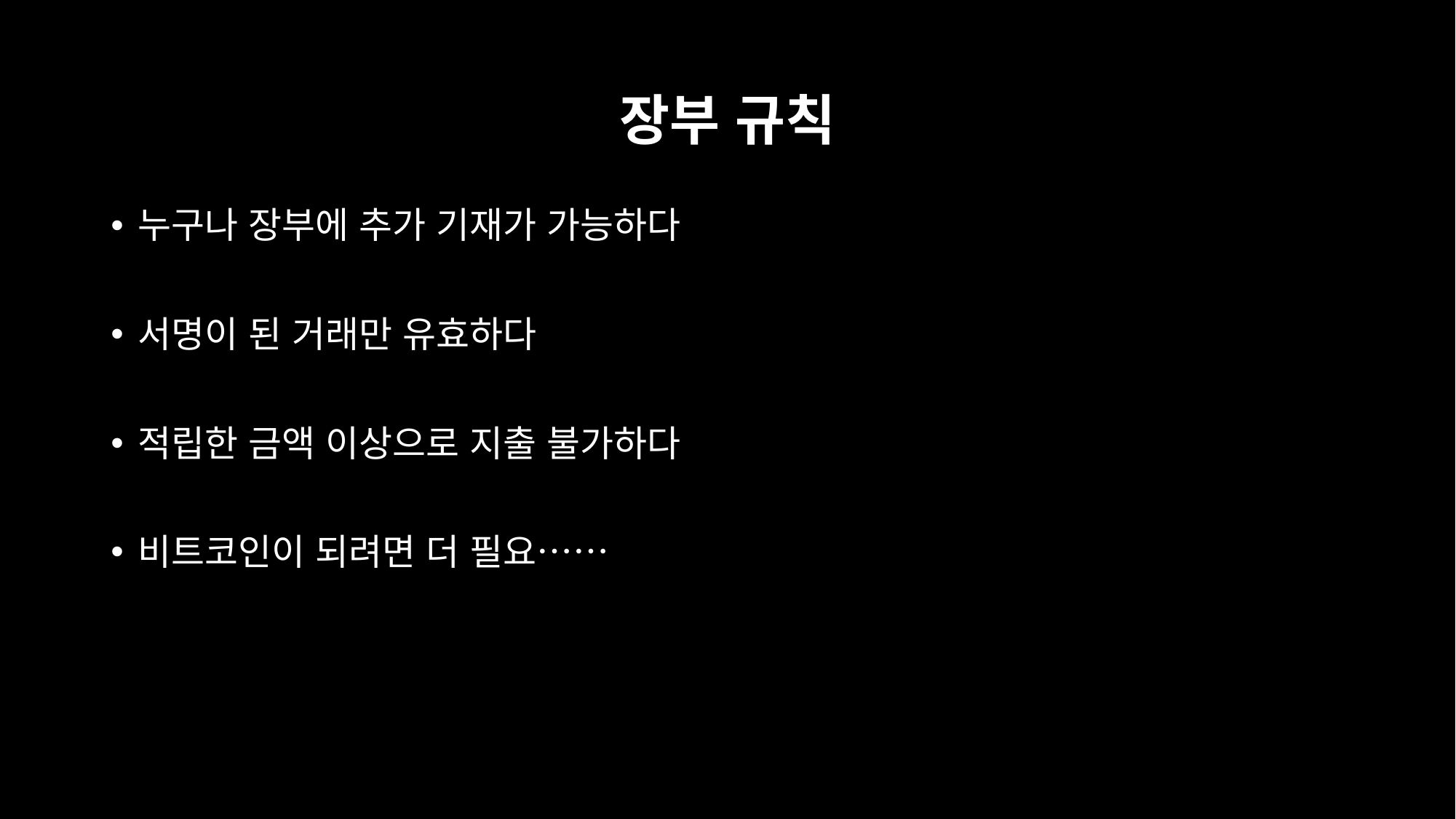

# 장부 규칙
누구나 장부에 추가 기재가 가능하다

서명이 된 거래만 유효하다

적립한 금액 이상으로 지출 불가하다

비트코인이 되려면 더 필요……